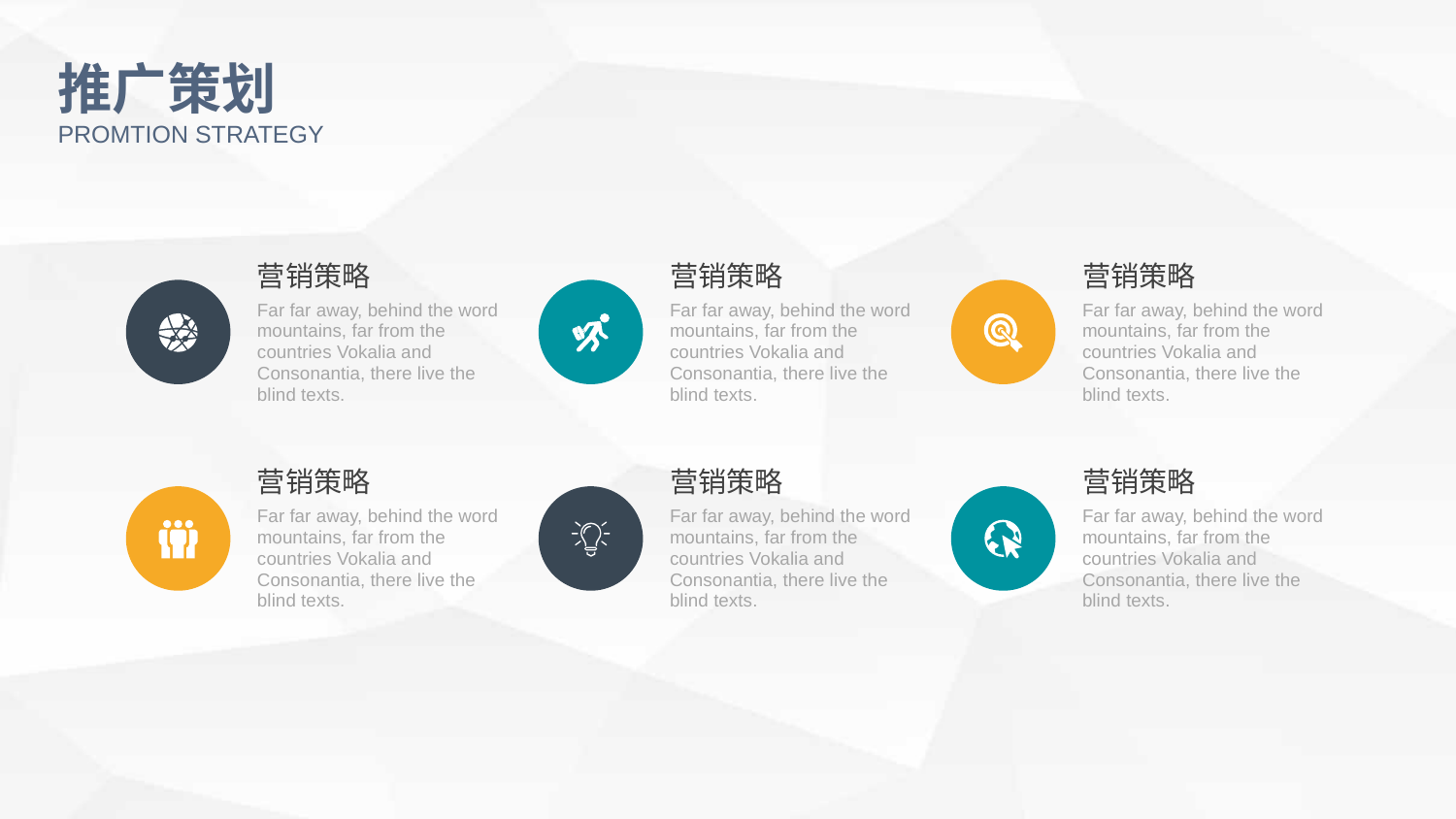

推广策划
PROMTION STRATEGY
营销策略
Far far away, behind the word mountains, far from the countries Vokalia and Consonantia, there live the blind texts.
营销策略
Far far away, behind the word mountains, far from the countries Vokalia and Consonantia, there live the blind texts.
营销策略
Far far away, behind the word mountains, far from the countries Vokalia and Consonantia, there live the blind texts.

营销策略
Far far away, behind the word mountains, far from the countries Vokalia and Consonantia, there live the blind texts.
营销策略
Far far away, behind the word mountains, far from the countries Vokalia and Consonantia, there live the blind texts.
营销策略
Far far away, behind the word mountains, far from the countries Vokalia and Consonantia, there live the blind texts.